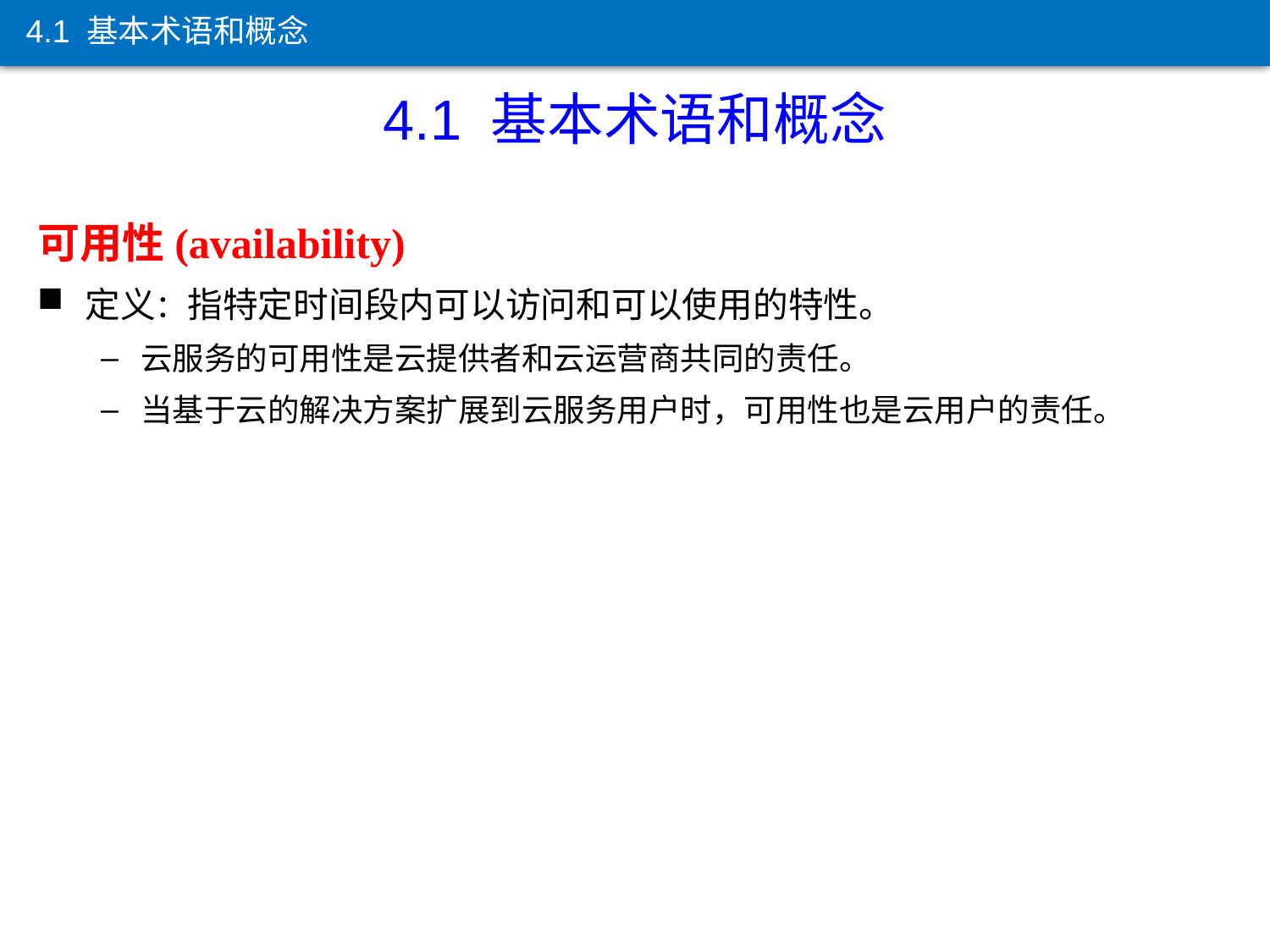

4.1 基本术语和概念
4.1 基本术语和概念
可用性(availability)
定义：指特定时间段内可以访问和可以使用的特性。
云服务的可用性是云提供者和云运营商共同的责任。
当基于云的解决方案扩展到云服务用户时，可用性也是云用户的责任。

17